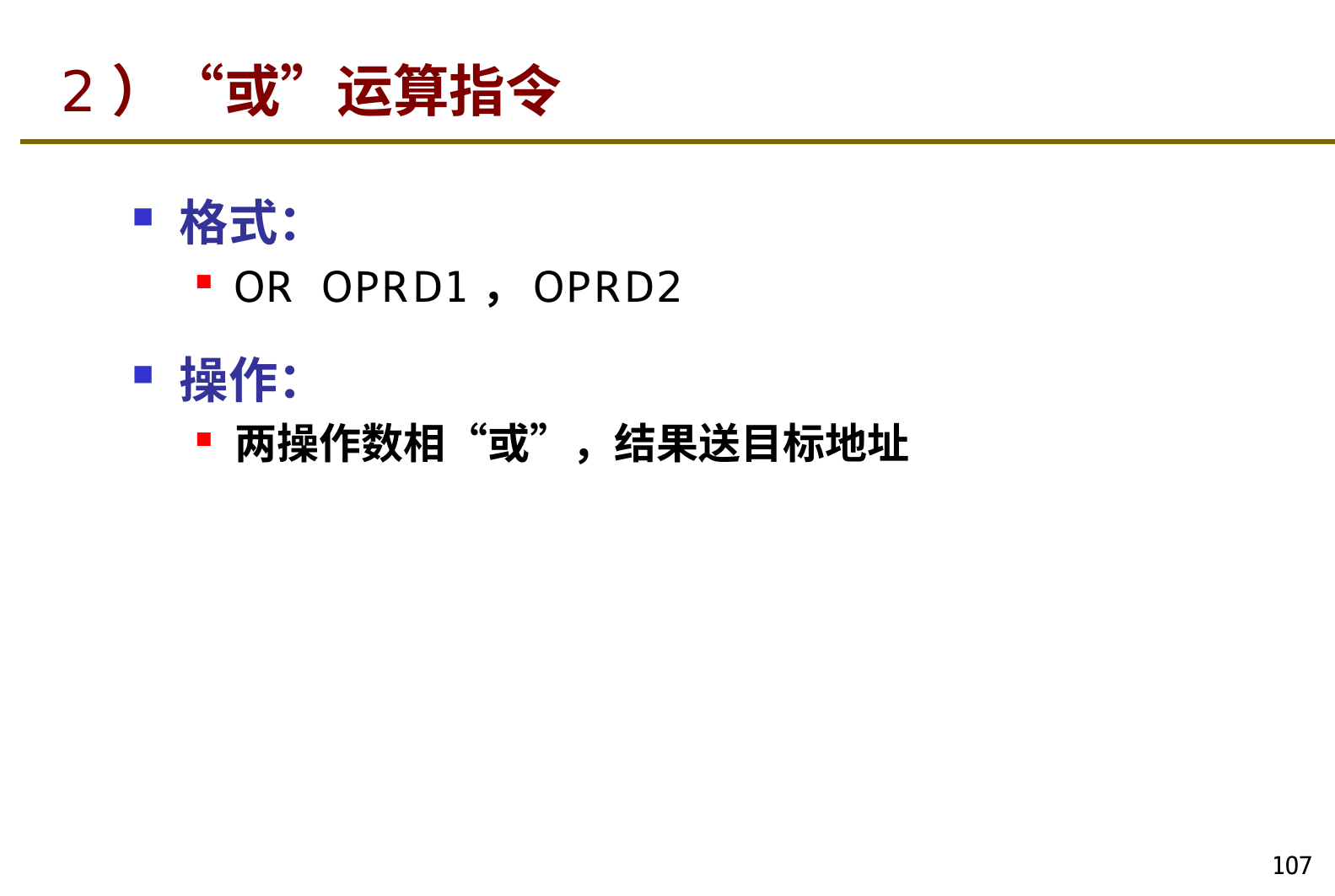

# 2）“或”运算指令
格式：
OR  OPRD1，OPRD2
操作：
两操作数相“或”，结果送目标地址
107